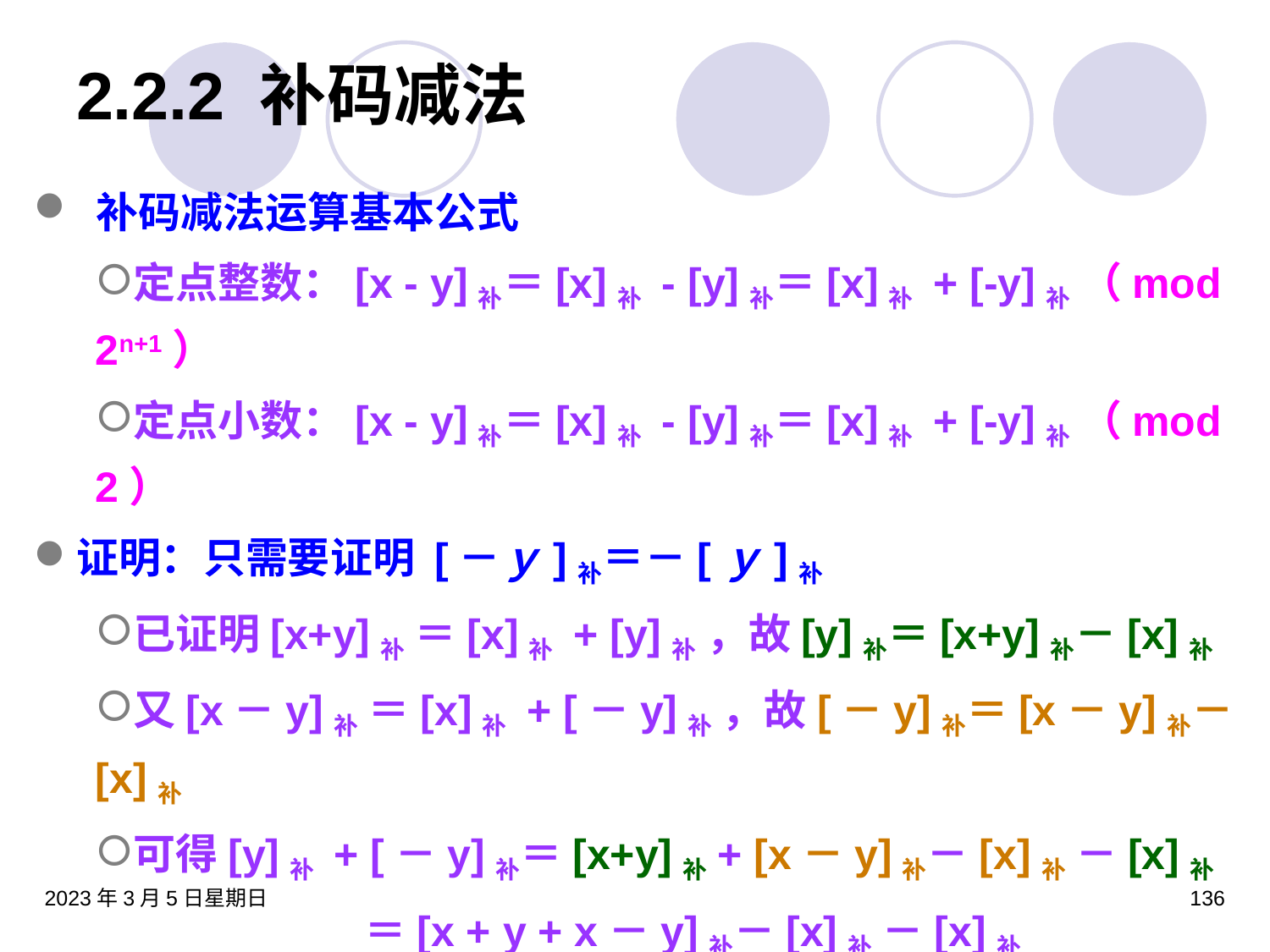

# 2.2.2 补码减法
 补码减法运算基本公式
定点整数：[x - y]补＝[x]补 - [y]补＝[x]补 + [-y]补 （mod 2n+1）
定点小数：[x - y]补＝[x]补 - [y]补＝[x]补 + [-y]补 （mod 2）
证明：只需要证明 [－ｙ]补＝－[ｙ]补
已证明[x+y]补 ＝[x]补 + [y]补 ，故[y]补＝[x+y]补－[x]补
又[x－y]补 ＝[x]补 + [－y]补 ，故[－y]补＝[x－y]补－[x]补
可得[y]补 + [－y]补＝[x+y]补+ [x－y]补－[x]补 －[x]补
                                               ＝[x + y + x－y]补－[x]补 －[x]补
                                              ＝[x + x]补－[x]补 －[x]补＝0
[－ｙ]补等于[ｙ]补的各位取反，末位加1。
2023年3月5日星期日
136